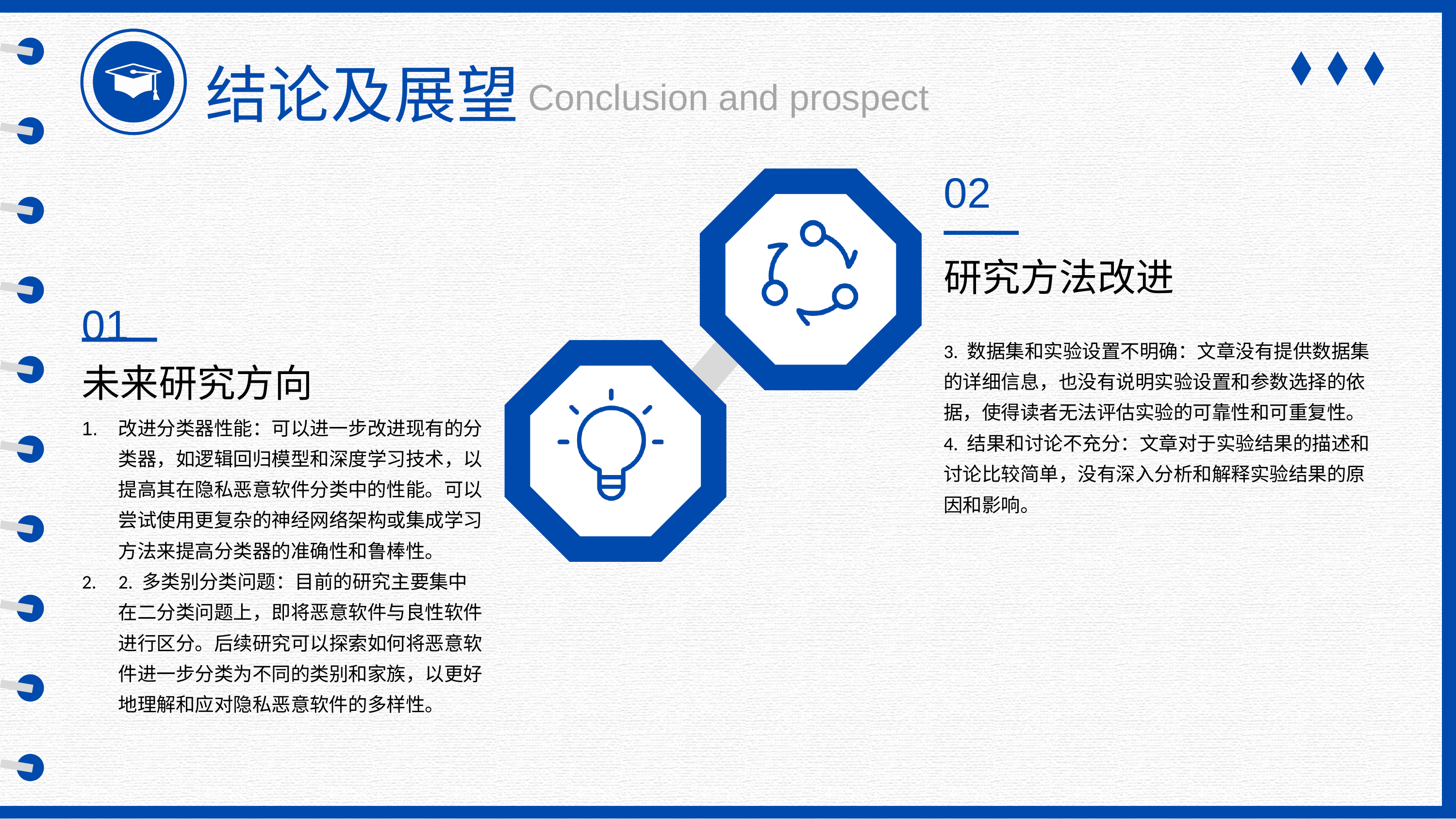

结论及展望
Conclusion and prospect
02

研究方法改进
3. 数据集和实验设置不明确：文章没有提供数据集的详细信息，也没有说明实验设置和参数选择的依据，使得读者无法评估实验的可靠性和可重复性。4. 结果和讨论不充分：文章对于实验结果的描述和讨论比较简单，没有深入分析和解释实验结果的原因和影响。

01

未来研究方向
改进分类器性能：可以进一步改进现有的分类器，如逻辑回归模型和深度学习技术，以提高其在隐私恶意软件分类中的性能。可以尝试使用更复杂的神经网络架构或集成学习方法来提高分类器的准确性和鲁棒性。
2. 多类别分类问题：目前的研究主要集中在二分类问题上，即将恶意软件与良性软件进行区分。后续研究可以探索如何将恶意软件进一步分类为不同的类别和家族，以更好地理解和应对隐私恶意软件的多样性。